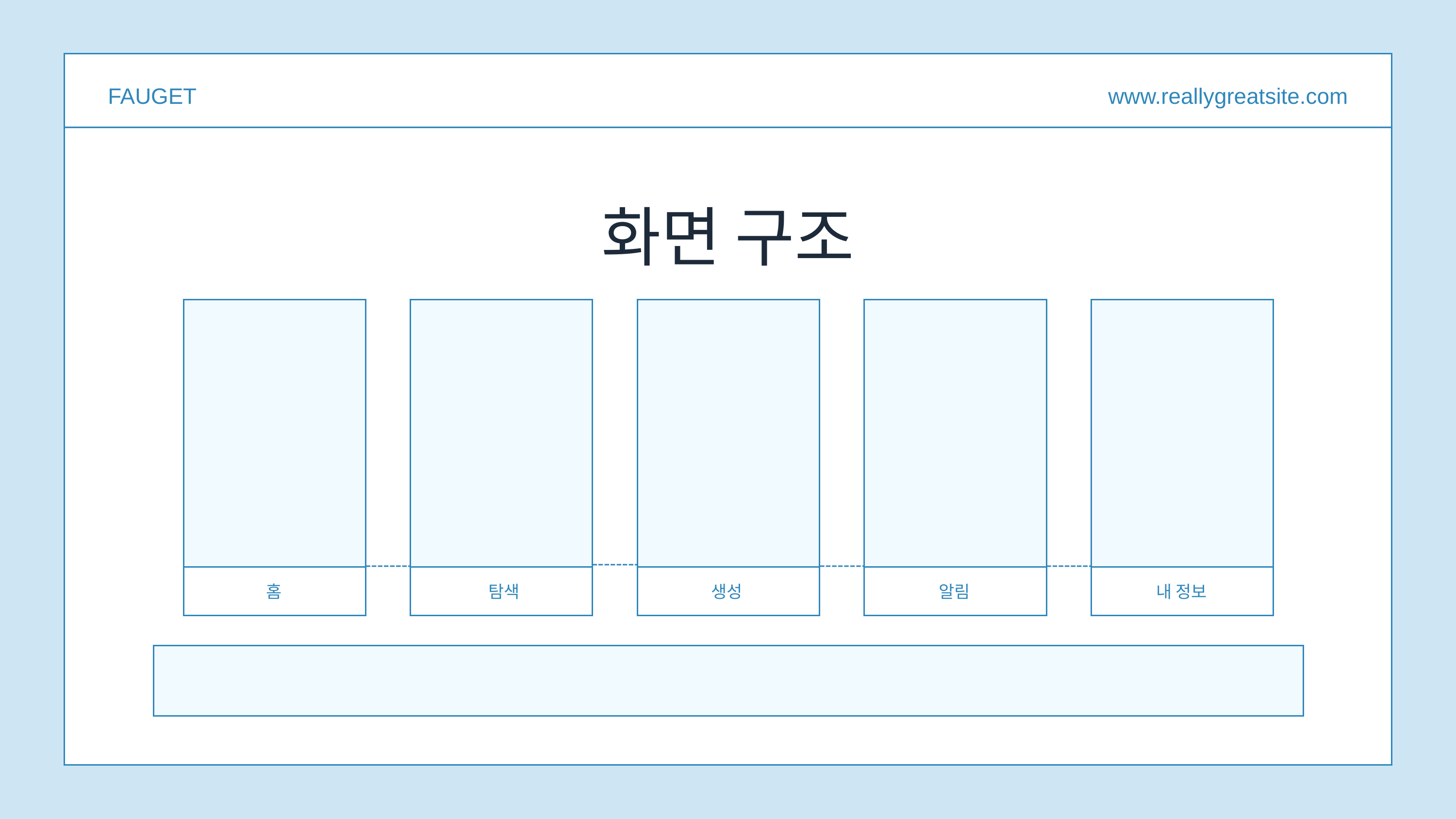

FAUGET
www.reallygreatsite.com

화면 구조

홈
탐색
생성
알림
내 정보